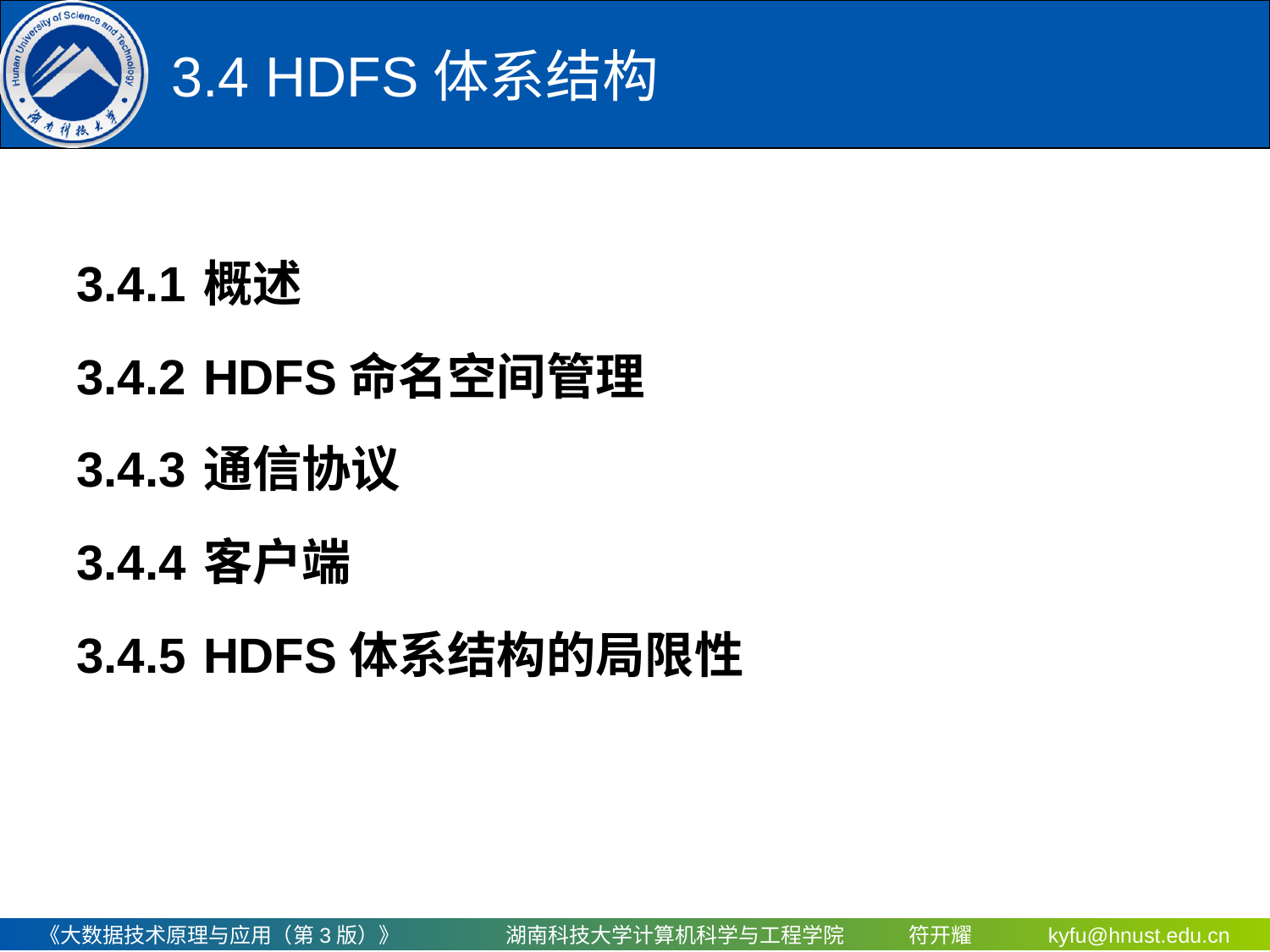

# 3.4 HDFS体系结构
3.4.1	概述
3.4.2	HDFS命名空间管理
3.4.3	通信协议
3.4.4	客户端
3.4.5	HDFS体系结构的局限性